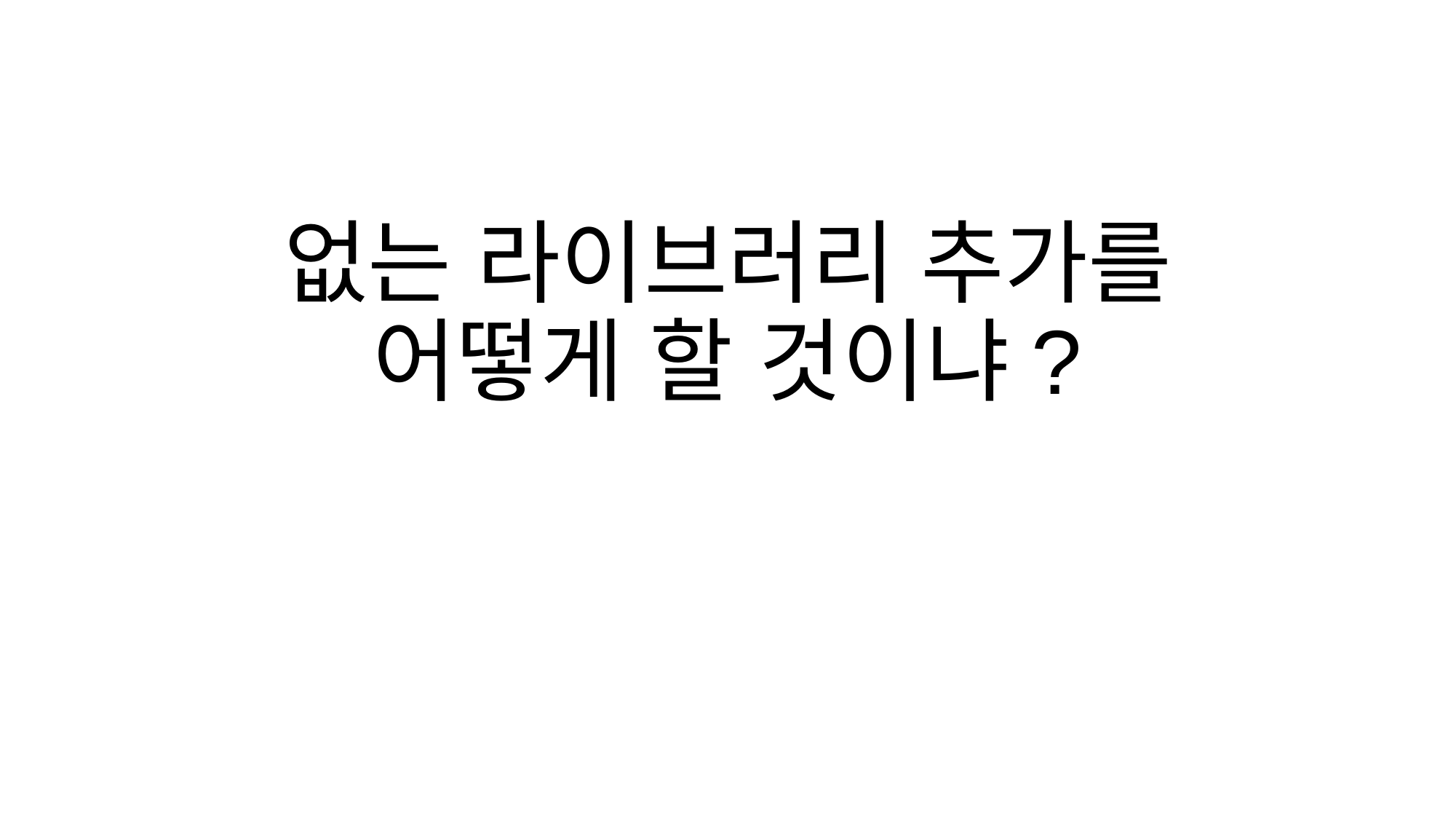

# 없는 라이브러리 추가를 어떻게 할 것이냐?